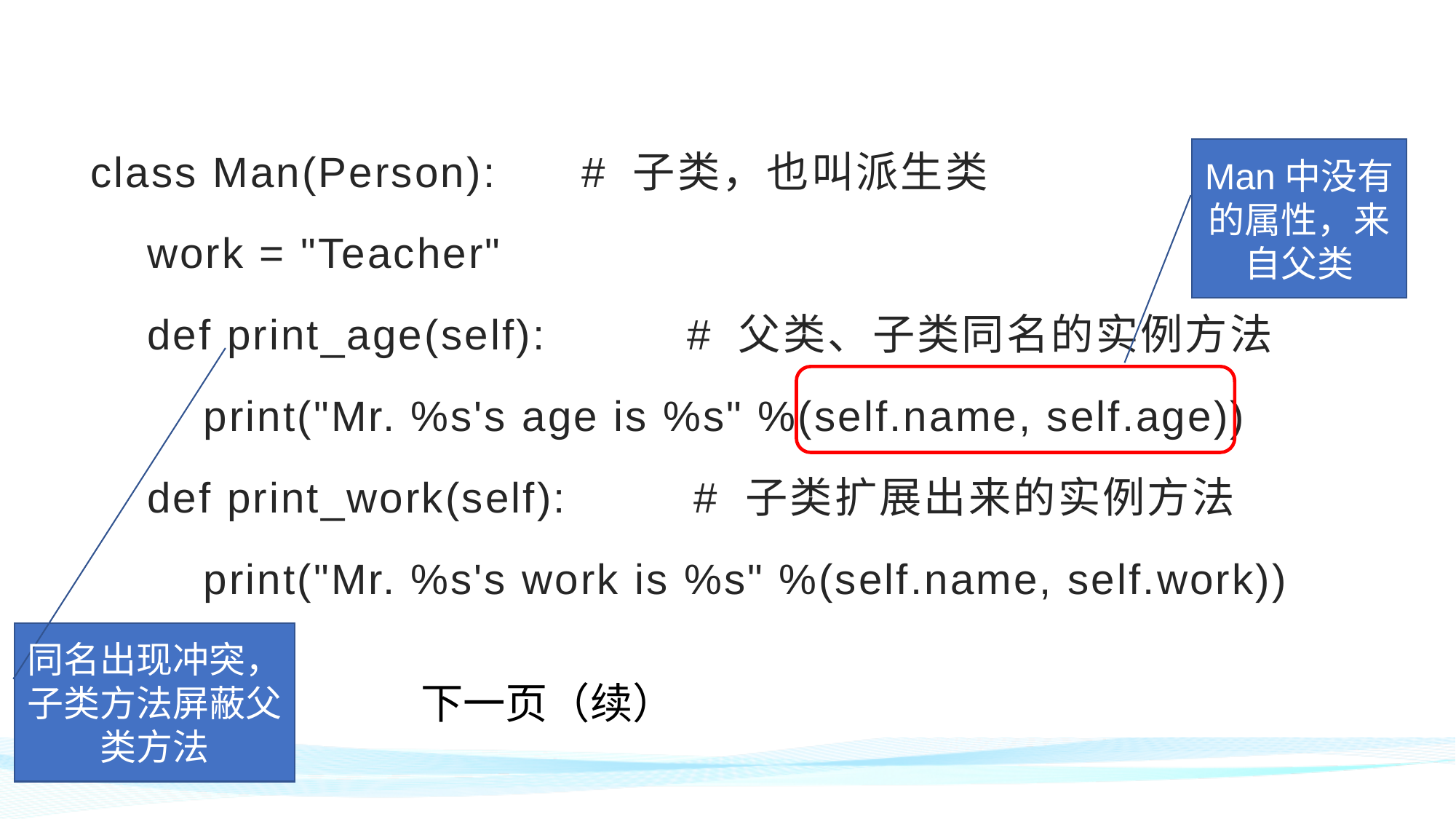

class Man(Person):      # 子类，也叫派生类
    work = "Teacher"
    def print_age(self):          # 父类、子类同名的实例方法
        print("Mr. %s's age is %s" %(self.name, self.age))
    def print_work(self):         # 子类扩展出来的实例方法
        print("Mr. %s's work is %s" %(self.name, self.work))
Man中没有的属性，来自父类

同名出现冲突，子类方法屏蔽父类方法
下一页（续）